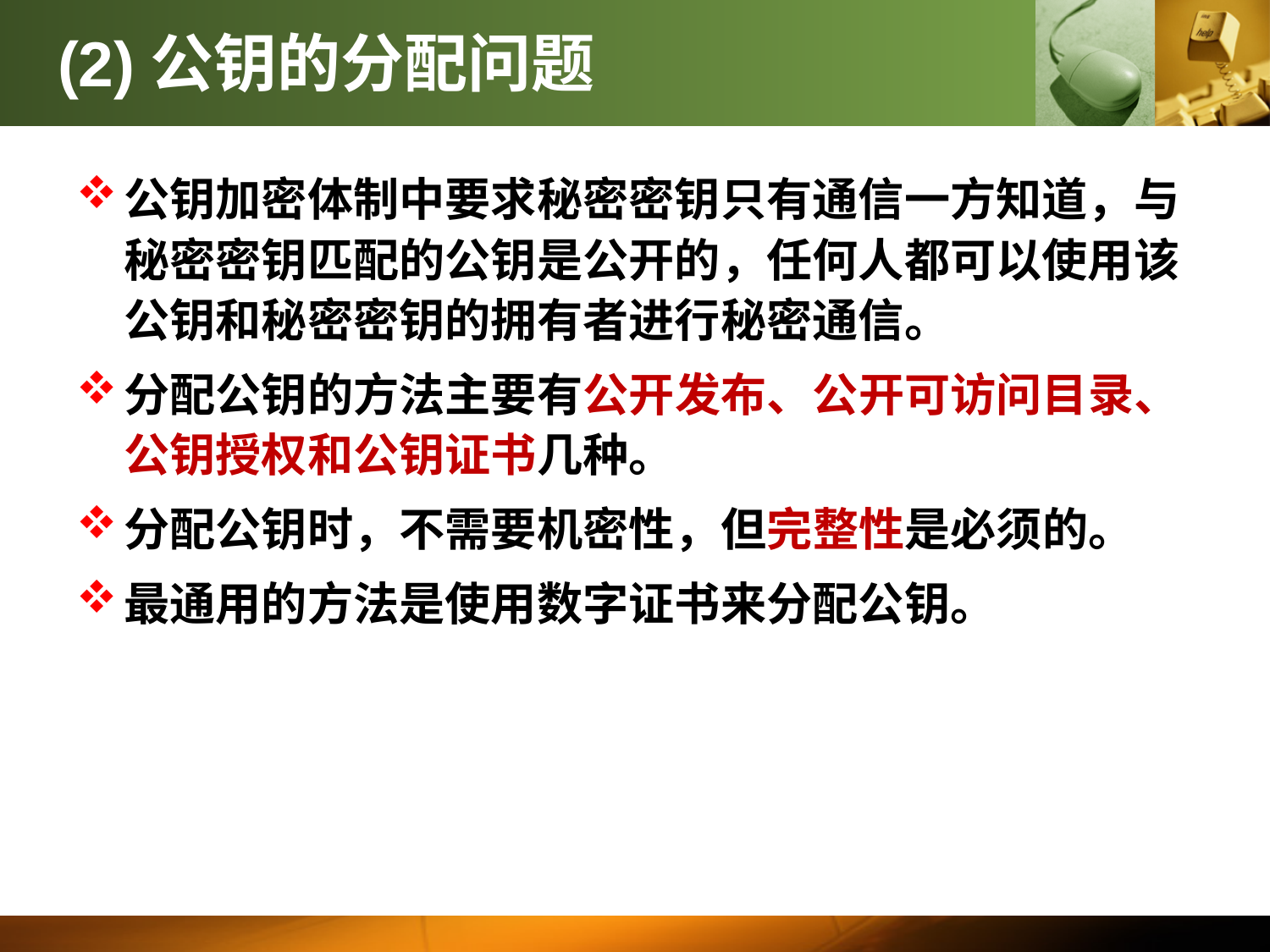

# (2)公钥的分配问题
公钥加密体制中要求秘密密钥只有通信一方知道，与秘密密钥匹配的公钥是公开的，任何人都可以使用该公钥和秘密密钥的拥有者进行秘密通信。
分配公钥的方法主要有公开发布、公开可访问目录、公钥授权和公钥证书几种。
分配公钥时，不需要机密性，但完整性是必须的。
最通用的方法是使用数字证书来分配公钥。